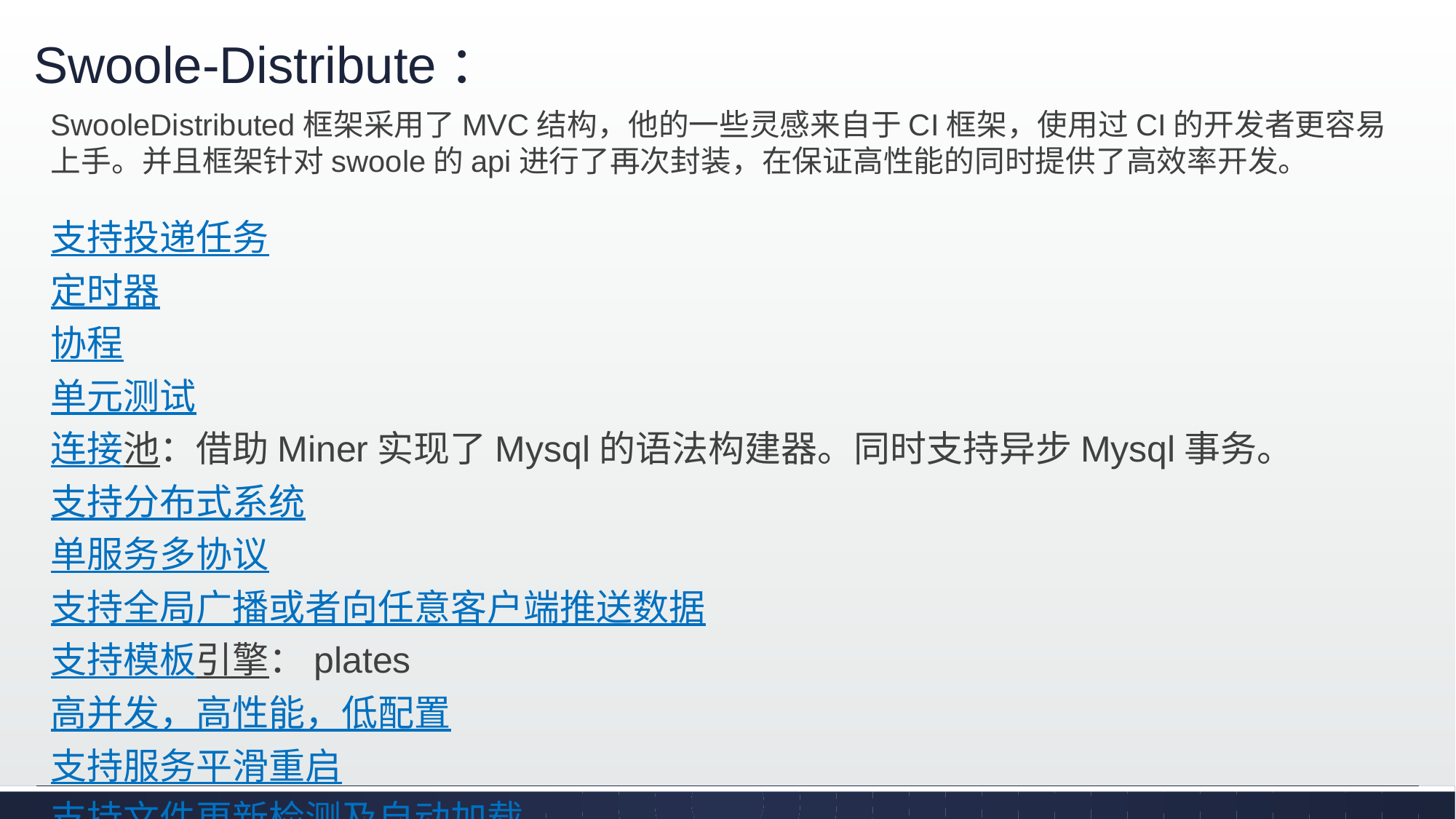

# Swoole-Distribute：
SwooleDistributed框架采用了MVC结构，他的一些灵感来自于CI框架，使用过CI的开发者更容易上手。并且框架针对swoole的api进行了再次封装，在保证高性能的同时提供了高效率开发。

支持投递任务
定时器
协程
单元测试
连接池：借助Miner实现了Mysql的语法构建器。同时支持异步Mysql事务。
支持分布式系统
单服务多协议
支持全局广播或者向任意客户端推送数据
支持模板引擎：plates
高并发，高性能，低配置
支持服务平滑重启
支持文件更新检测及自动加载